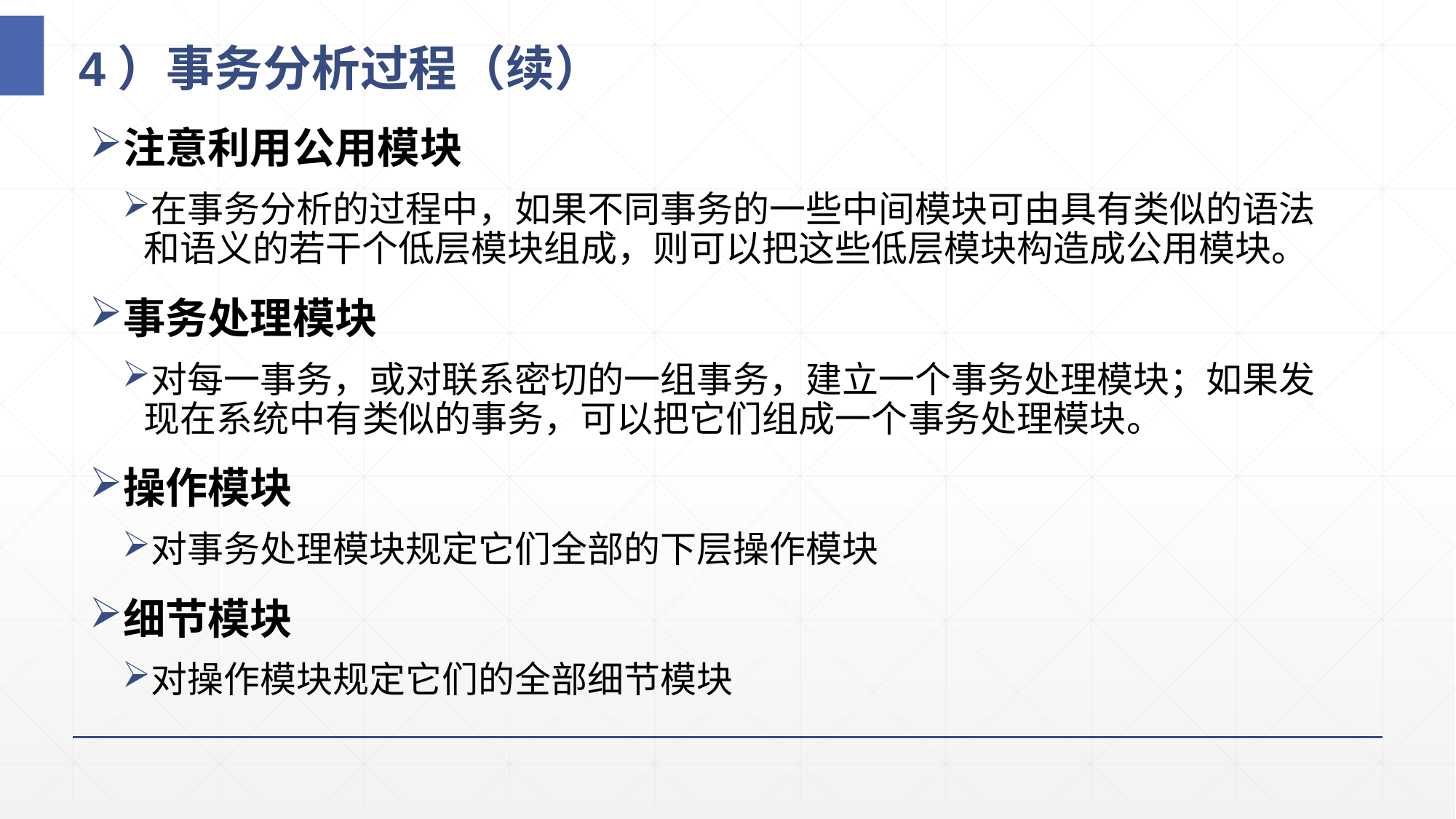

# 4）事务分析过程（续）
注意利用公用模块
在事务分析的过程中，如果不同事务的一些中间模块可由具有类似的语法和语义的若干个低层模块组成，则可以把这些低层模块构造成公用模块。
事务处理模块
对每一事务，或对联系密切的一组事务，建立一个事务处理模块；如果发现在系统中有类似的事务，可以把它们组成一个事务处理模块。
操作模块
对事务处理模块规定它们全部的下层操作模块
细节模块
对操作模块规定它们的全部细节模块